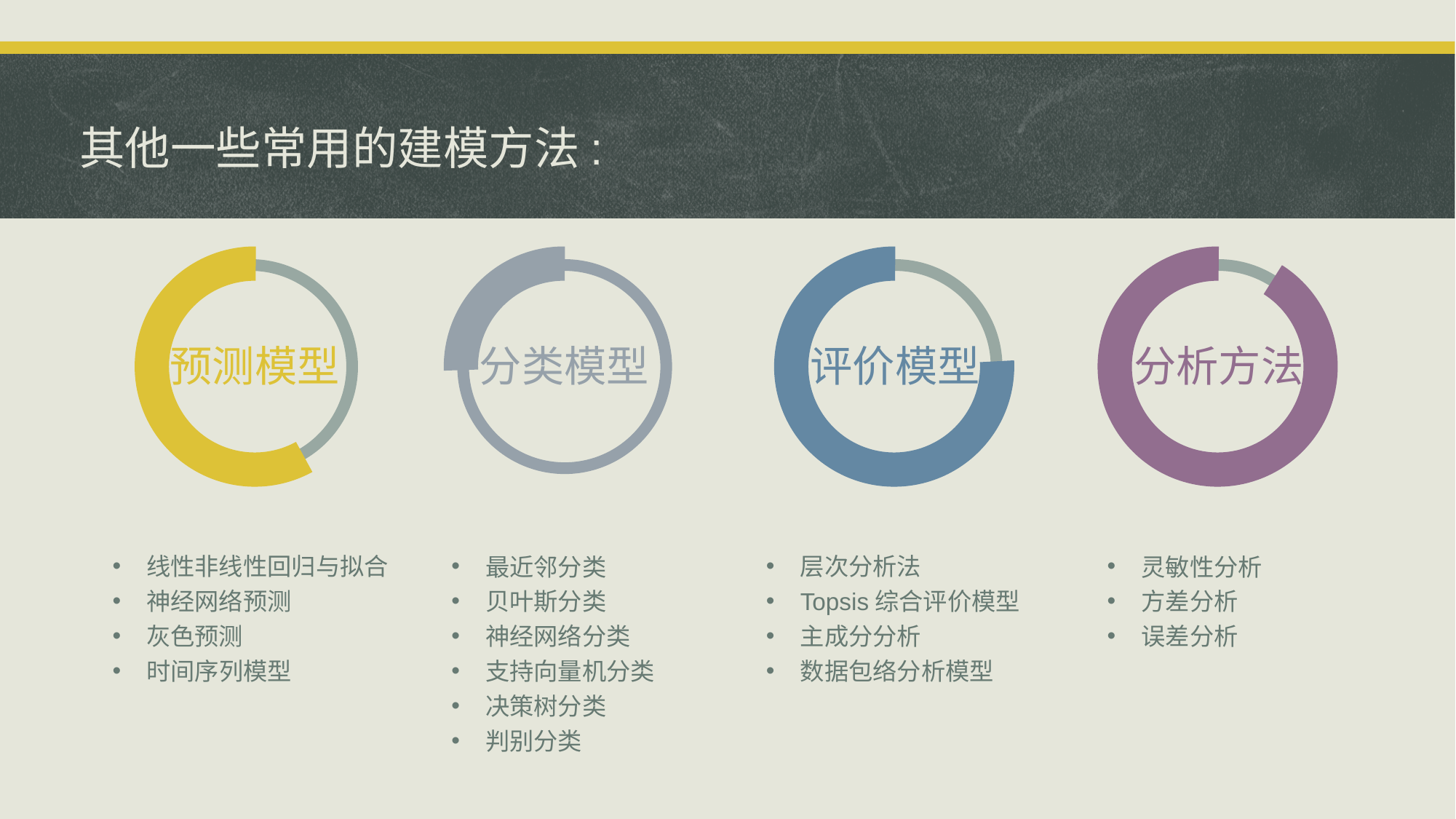

其他一些常用的建模方法:

预测模型

分类模型

评价模型

分析方法
线性非线性回归与拟合
神经网络预测
灰色预测
时间序列模型
层次分析法
Topsis综合评价模型
主成分分析
数据包络分析模型
灵敏性分析
方差分析
误差分析

最近邻分类
贝叶斯分类
神经网络分类
支持向量机分类
决策树分类
判别分类